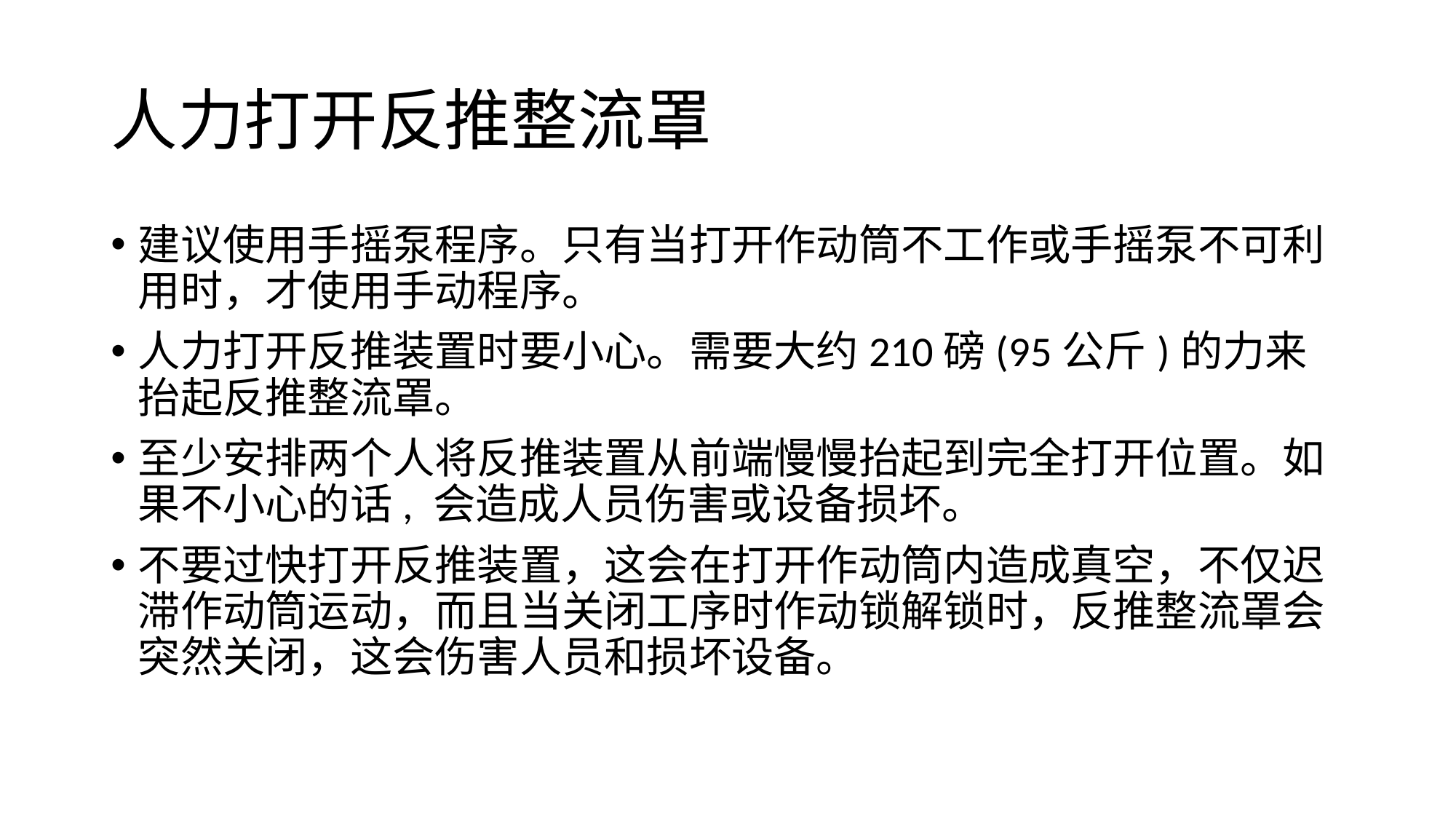

# 人力打开反推整流罩
建议使用手摇泵程序。只有当打开作动筒不工作或手摇泵不可利用时，才使用手动程序。
人力打开反推装置时要小心。需要大约210磅(95公斤)的力来抬起反推整流罩。
至少安排两个人将反推装置从前端慢慢抬起到完全打开位置。如果不小心的话, 会造成人员伤害或设备损坏。
不要过快打开反推装置，这会在打开作动筒内造成真空，不仅迟滞作动筒运动，而且当关闭工序时作动锁解锁时，反推整流罩会突然关闭，这会伤害人员和损坏设备。